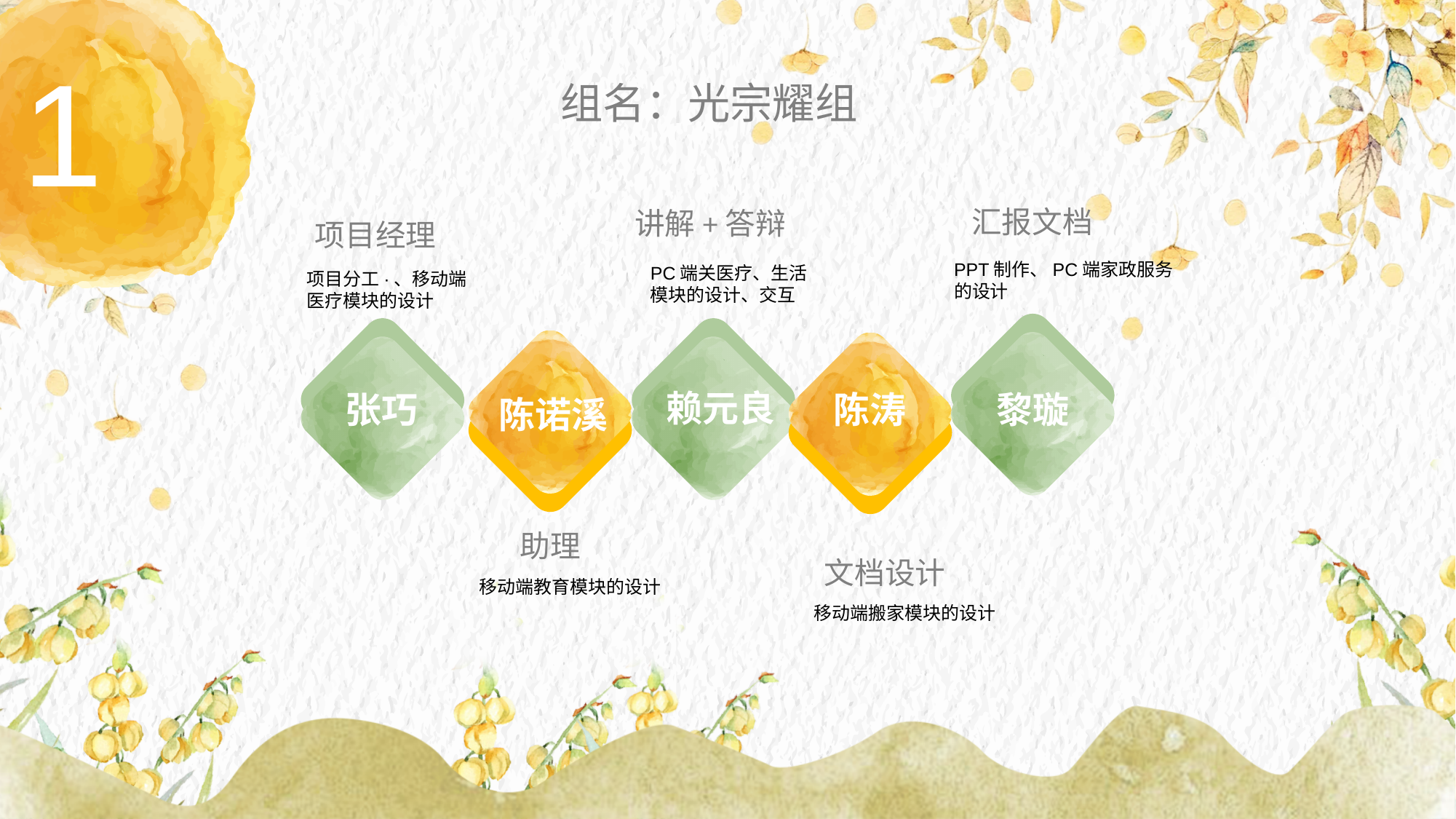

组名：光宗耀组
汇报文档
讲解+答辩
项目经理
PPT制作、PC端家政服务的设计
PC端关医疗、生活模块的设计、交互
项目分工·、移动端医疗模块的设计

张巧
陈诺溪
赖元良
陈涛
黎璇
助理
文档设计
移动端教育模块的设计
移动端搬家模块的设计